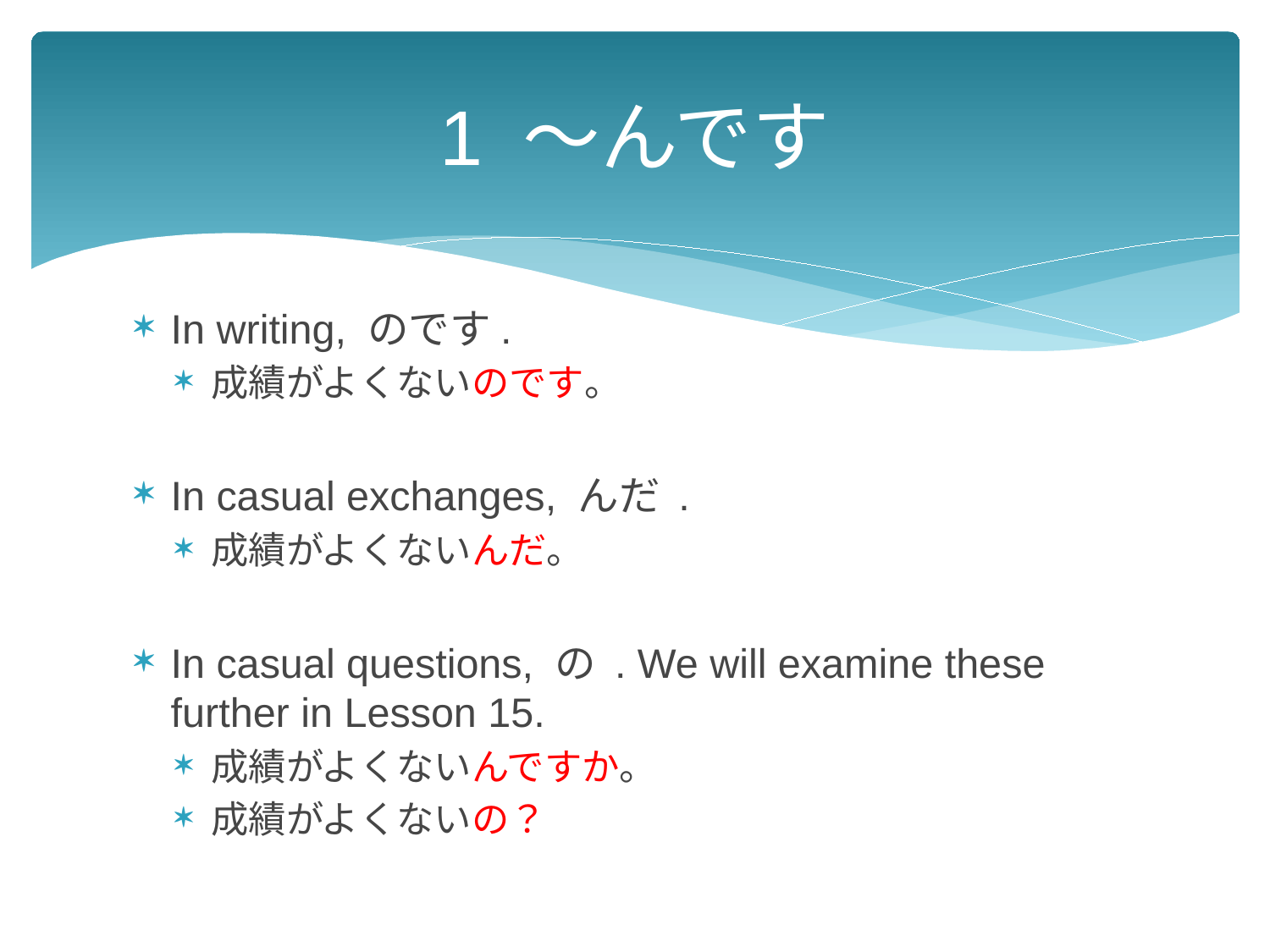

# 1 ～んです
In writing, のです.
成績がよくないのです。

In casual exchanges, んだ .
成績がよくないんだ。

In casual questions, の . We will examine these further in Lesson 15.
成績がよくないんですか。
成績がよくないの？